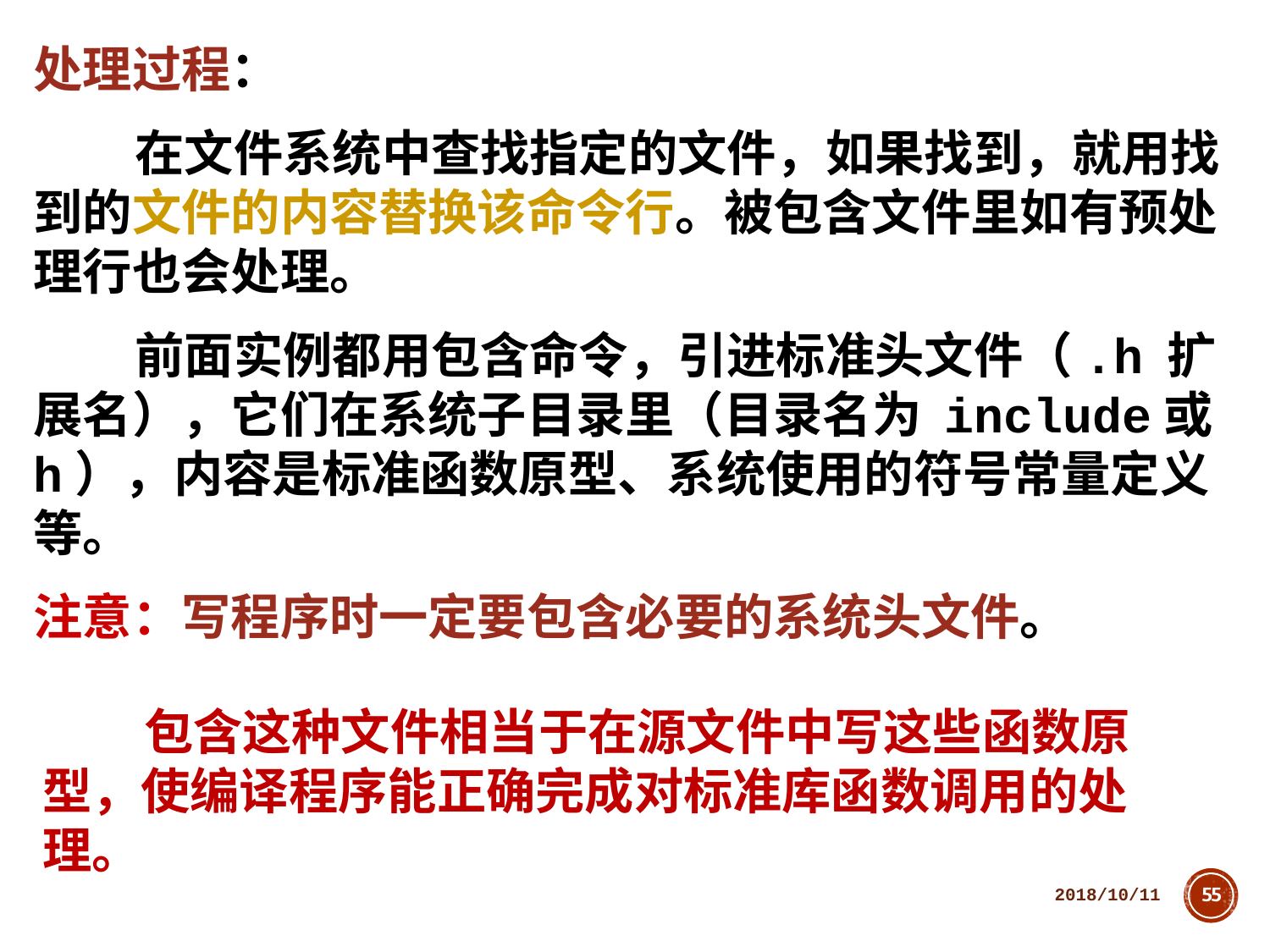

处理过程：
        在文件系统中查找指定的文件，如果找到，就用找到的文件的内容替换该命令行。被包含文件里如有预处理行也会处理。
        前面实例都用包含命令，引进标准头文件（.h 扩展名），它们在系统子目录里（目录名为 include或h），内容是标准函数原型、系统使用的符号常量定义等。
注意：写程序时一定要包含必要的系统头文件。
        包含这种文件相当于在源文件中写这些函数原型，使编译程序能正确完成对标准库函数调用的处理。

2018/10/11
55